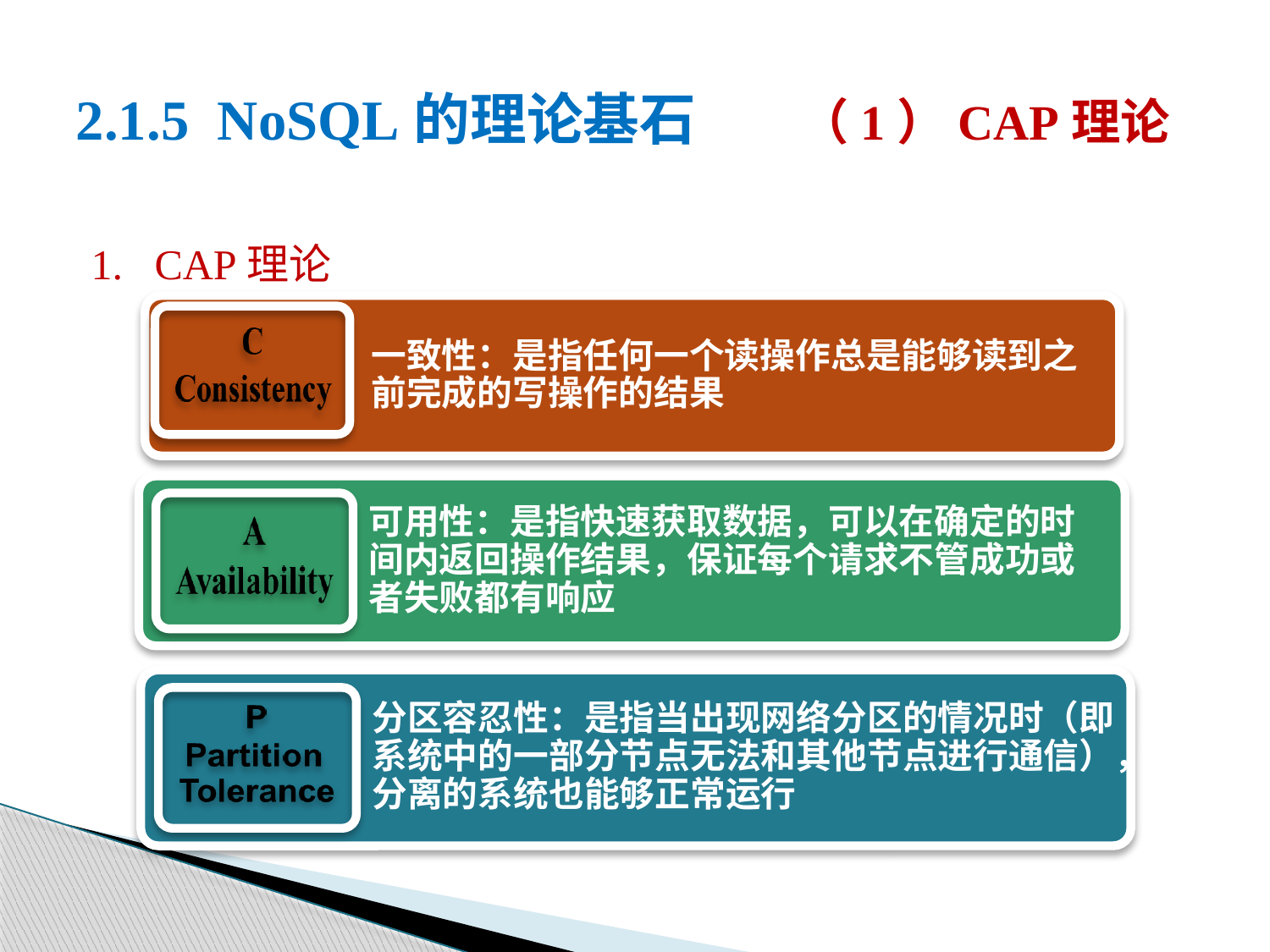

# 2.1.5  NoSQL的理论基石        （1）CAP理论
CAP理论
一致性：是指任何一个读操作总是能够读到之前完成的写操作的结果
可用性：是指快速获取数据，可以在确定的时间内返回操作结果，保证每个请求不管成功或者失败都有响应
分区容忍性：是指当出现网络分区的情况时（即系统中的一部分节点无法和其他节点进行通信），分离的系统也能够正常运行